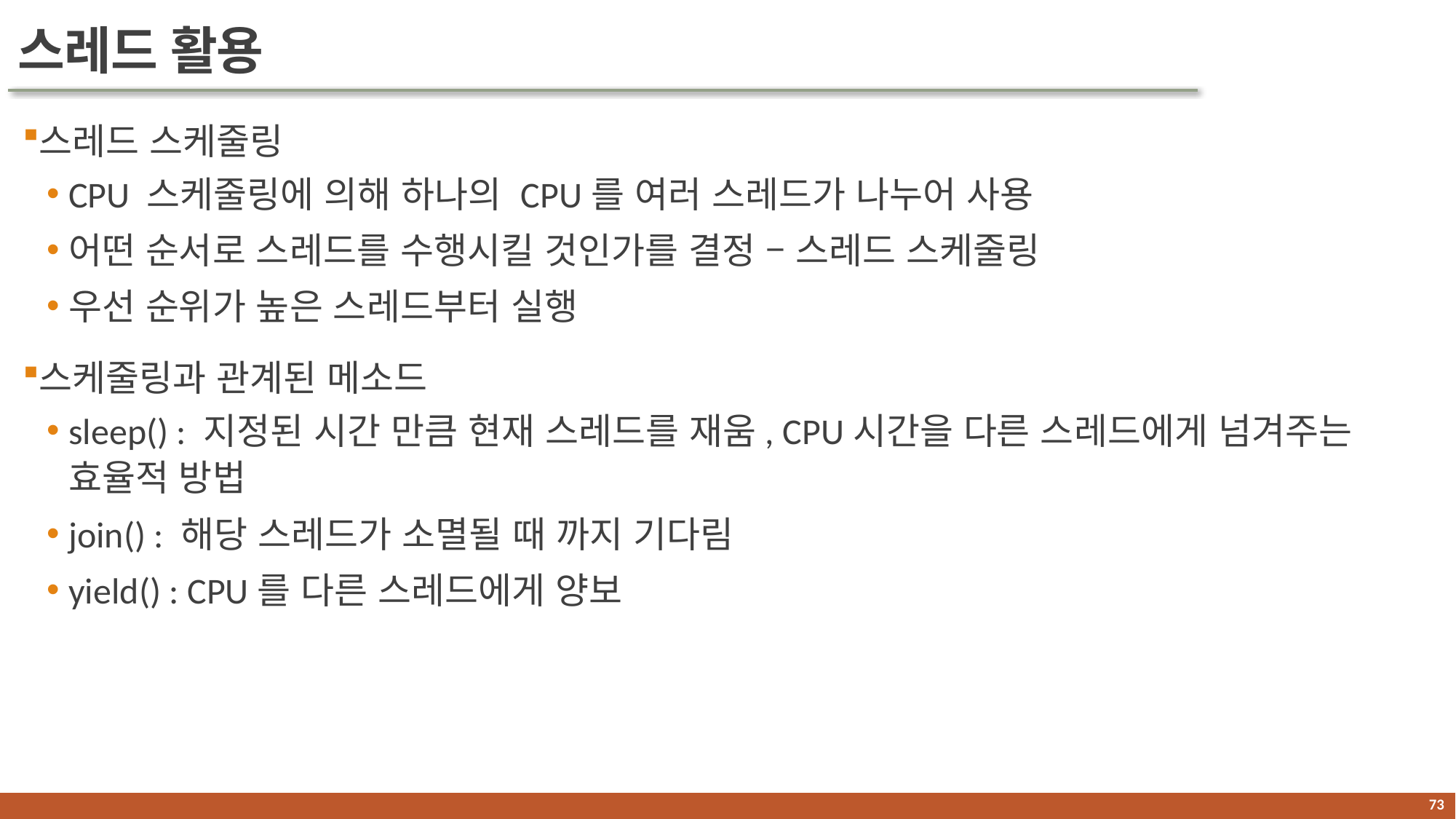

# 스레드 활용
스레드 스케줄링
CPU 스케줄링에 의해 하나의 CPU를 여러 스레드가 나누어 사용
어떤 순서로 스레드를 수행시킬 것인가를 결정 – 스레드 스케줄링
우선 순위가 높은 스레드부터 실행
스케줄링과 관계된 메소드
sleep() : 지정된 시간 만큼 현재 스레드를 재움, CPU시간을 다른 스레드에게 넘겨주는 효율적 방법
join() : 해당 스레드가 소멸될 때 까지 기다림
yield() : CPU를 다른 스레드에게 양보
73